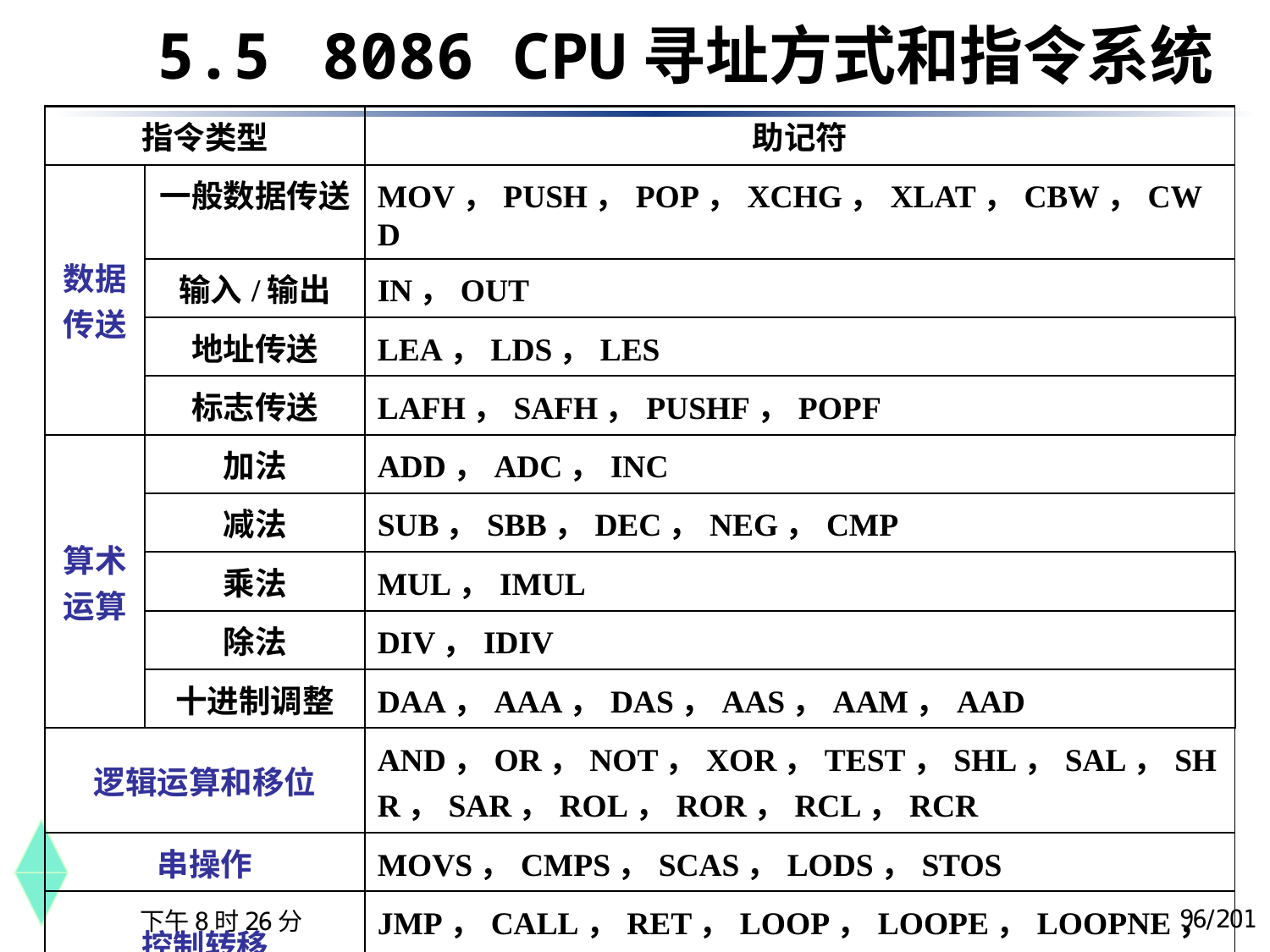

5.5	 8086 CPU寻址方式和指令系统
| 指令类型 |  | 助记符 |
| --- | --- | --- |
| 数据传送 | 一般数据传送 | MOV，PUSH，POP，XCHG，XLAT，CBW，CWD |
|  | 输入/输出 | IN，OUT |
|  | 地址传送 | LEA，LDS，LES |
|  | 标志传送 | LAFH，SAFH，PUSHF，POPF |
| 算术运算 | 加法 | ADD，ADC，INC |
|  | 减法 | SUB，SBB，DEC，NEG，CMP |
|  | 乘法 | MUL，IMUL |
|  | 除法 | DIV，IDIV |
|  | 十进制调整 | DAA，AAA，DAS，AAS，AAM，AAD |
| 逻辑运算和移位 |  | AND，OR，NOT，XOR，TEST，SHL，SAL，SHR，SAR，ROL，ROR，RCL，RCR |
| 串操作 |  | MOVS，CMPS，SCAS，LODS，STOS |
| 控制转移 |  | JMP，CALL，RET，LOOP，LOOPE，LOOPNE，INT，INTO，IRET，各类条件转移指令 |
| 处理器控制 |  | CLC，STC，CMC，CLD，STD，CLI，STI，HLT，WAIT，ESC，LOCK，NOP |
96/201
下午8时26分